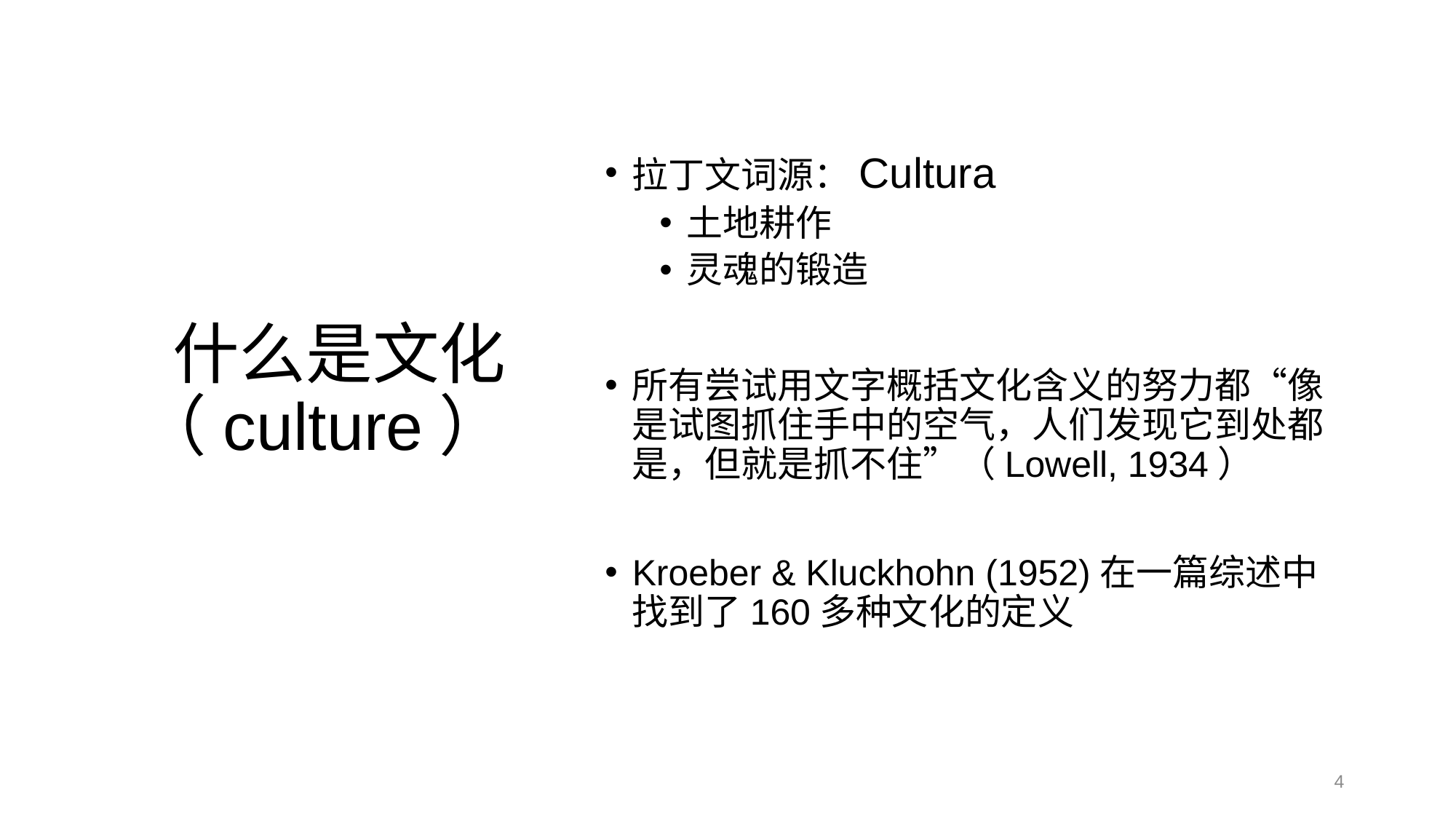

# 什么是文化（culture）
拉丁文词源：Cultura
土地耕作
灵魂的锻造

所有尝试用文字概括文化含义的努力都“像是试图抓住手中的空气，人们发现它到处都是，但就是抓不住”（Lowell, 1934）

Kroeber & Kluckhohn (1952)在一篇综述中找到了160多种文化的定义
4